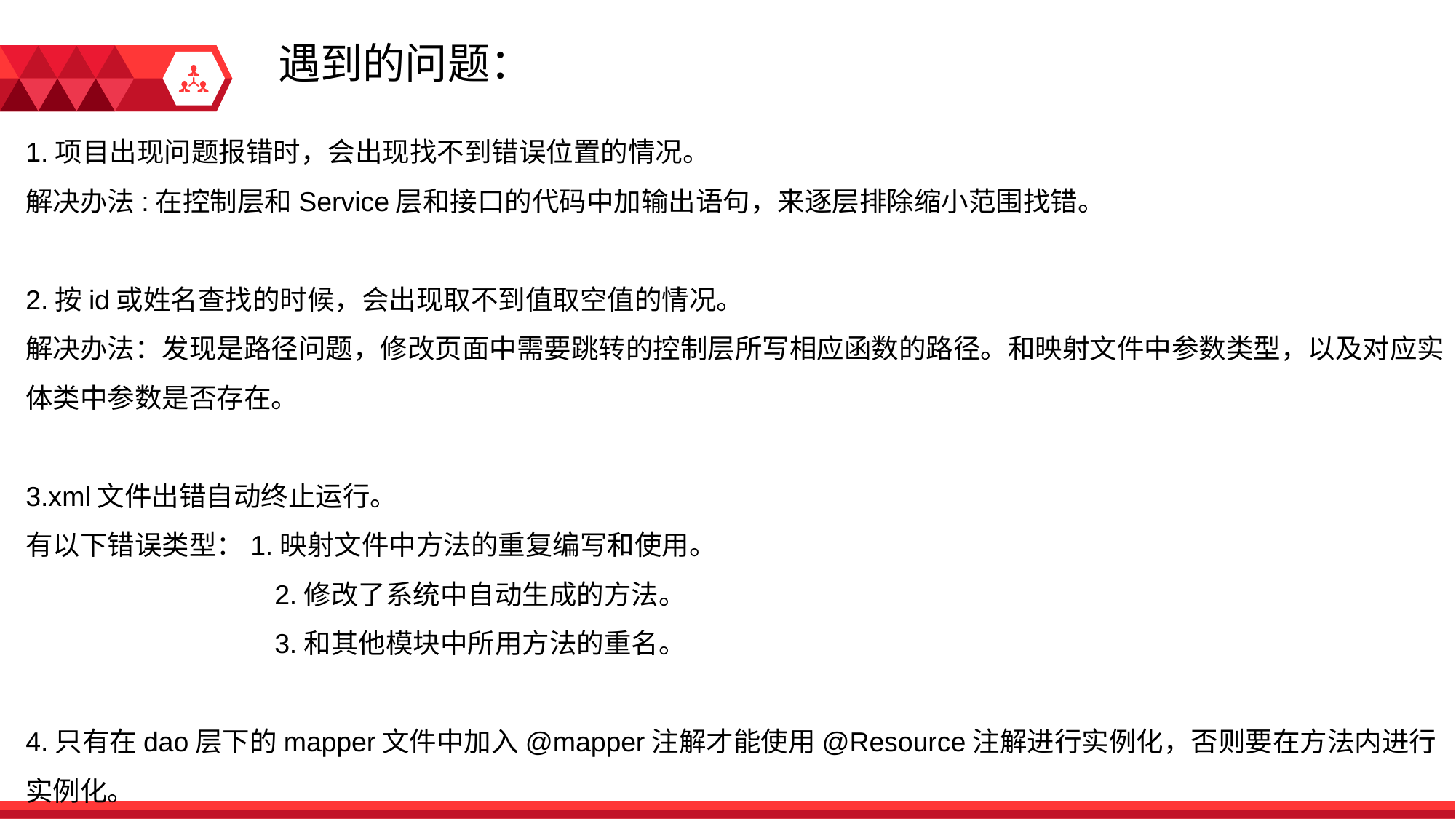

遇到的问题：

1.项目出现问题报错时，会出现找不到错误位置的情况。
解决办法:在控制层和Service层和接口的代码中加输出语句，来逐层排除缩小范围找错。

2.按id或姓名查找的时候，会出现取不到值取空值的情况。
解决办法：发现是路径问题，修改页面中需要跳转的控制层所写相应函数的路径。和映射文件中参数类型，以及对应实体类中参数是否存在。

3.xml文件出错自动终止运行。
有以下错误类型：1.映射文件中方法的重复编写和使用。
		    2.修改了系统中自动生成的方法。
		    3.和其他模块中所用方法的重名。

4.只有在dao层下的mapper文件中加入@mapper注解才能使用@Resource注解进行实例化，否则要在方法内进行实例化。